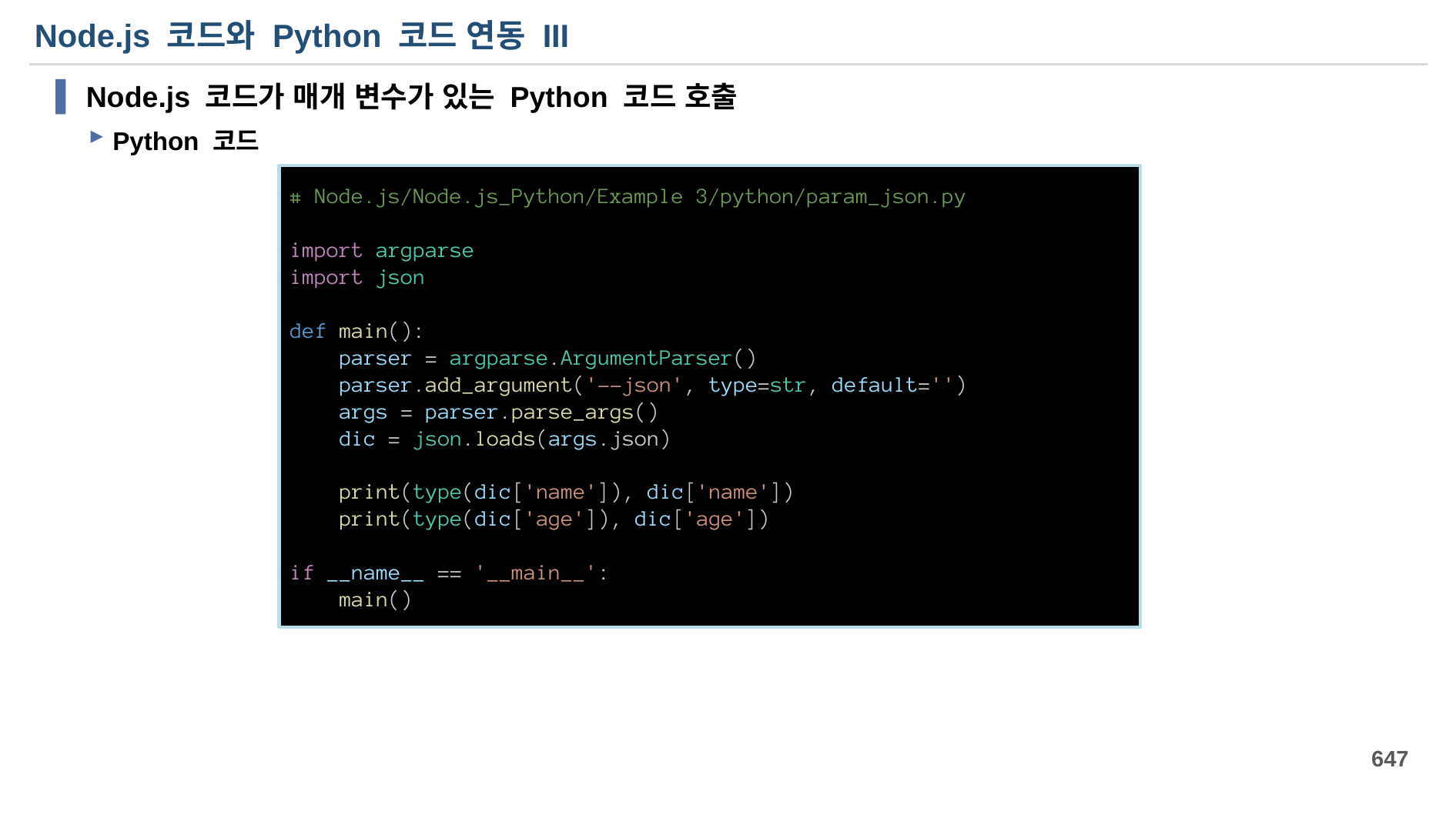

# Node.js 코드와 Python 코드 연동 III
Node.js 코드가 매개 변수가 있는 Python 코드 호출
Python 코드

# Node.js/Node.js_Python/Example 3/python/param_json.py
import argparse
import json
def main():
    parser = argparse.ArgumentParser()
    parser.add_argument('--json', type=str, default='')
    args = parser.parse_args()
    dic = json.loads(args.json)

    print(type(dic['name']), dic['name'])
    print(type(dic['age']), dic['age'])

if __name__ == '__main__':
    main()
647